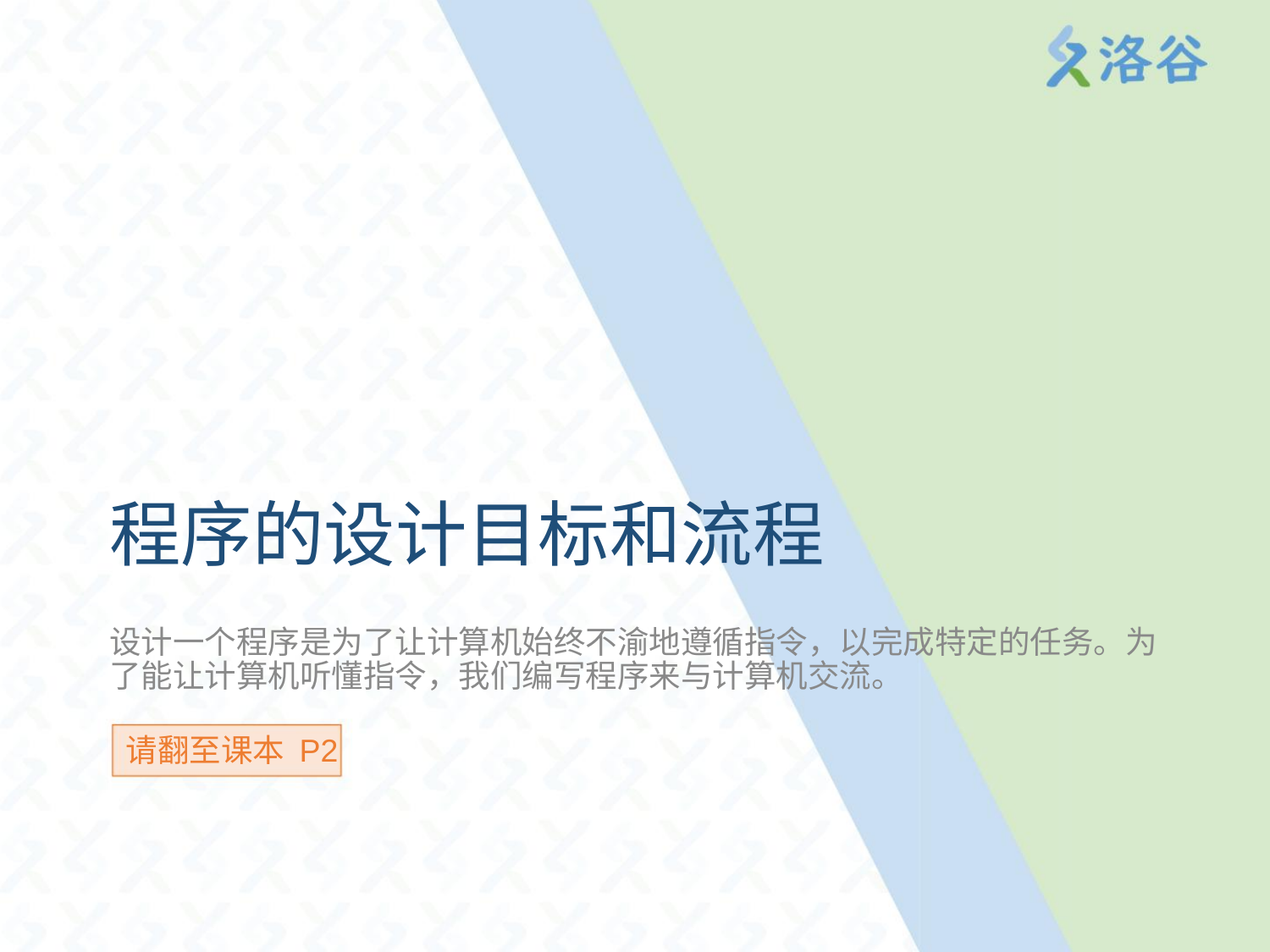

程序的设计目标和流程
设计一个程序是为了让计算机始终不渝地遵循指令，以完成特定的任务。为
了能让计算机听懂指令，我们编写程序来与计算机交流。
请翻至课本 P2